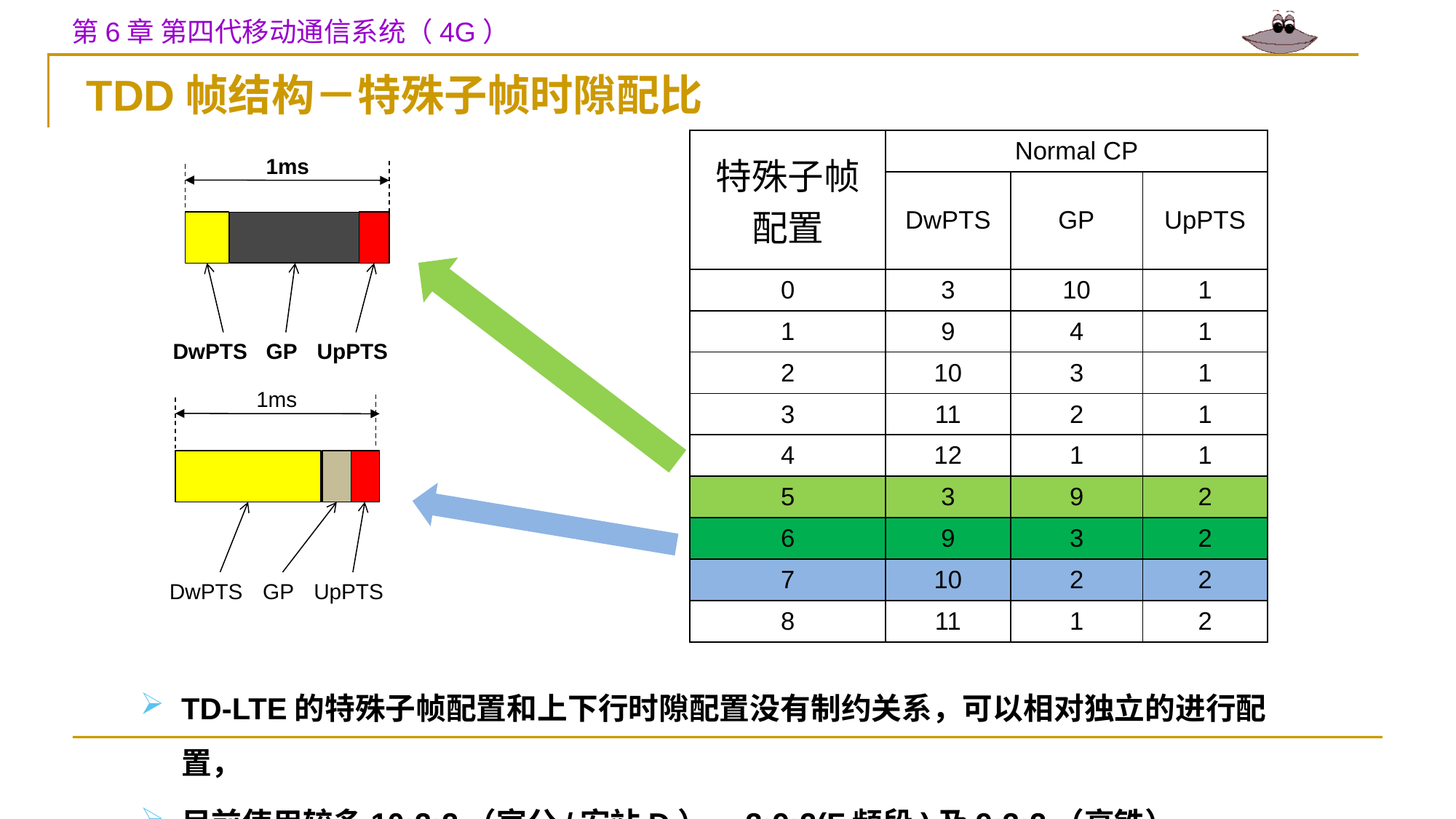

TDD帧结构－特殊子帧时隙配比
| 特殊子帧配置 | Normal CP |  |  |
| --- | --- | --- | --- |
|  | DwPTS | GP | UpPTS |
| 0 | 3 | 10 | 1 |
| 1 | 9 | 4 | 1 |
| 2 | 10 | 3 | 1 |
| 3 | 11 | 2 | 1 |
| 4 | 12 | 1 | 1 |
| 5 | 3 | 9 | 2 |
| 6 | 9 | 3 | 2 |
| 7 | 10 | 2 | 2 |
| 8 | 11 | 1 | 2 |
1ms

DwPTS
GP
UpPTS

1ms

DwPTS
GP
UpPTS

TD-LTE的特殊子帧配置和上下行时隙配置没有制约关系，可以相对独立的进行配置，
目前使用较多10:2:2（室分/宏站D）、3:9:2(F频段)及9:3:2（高铁）。